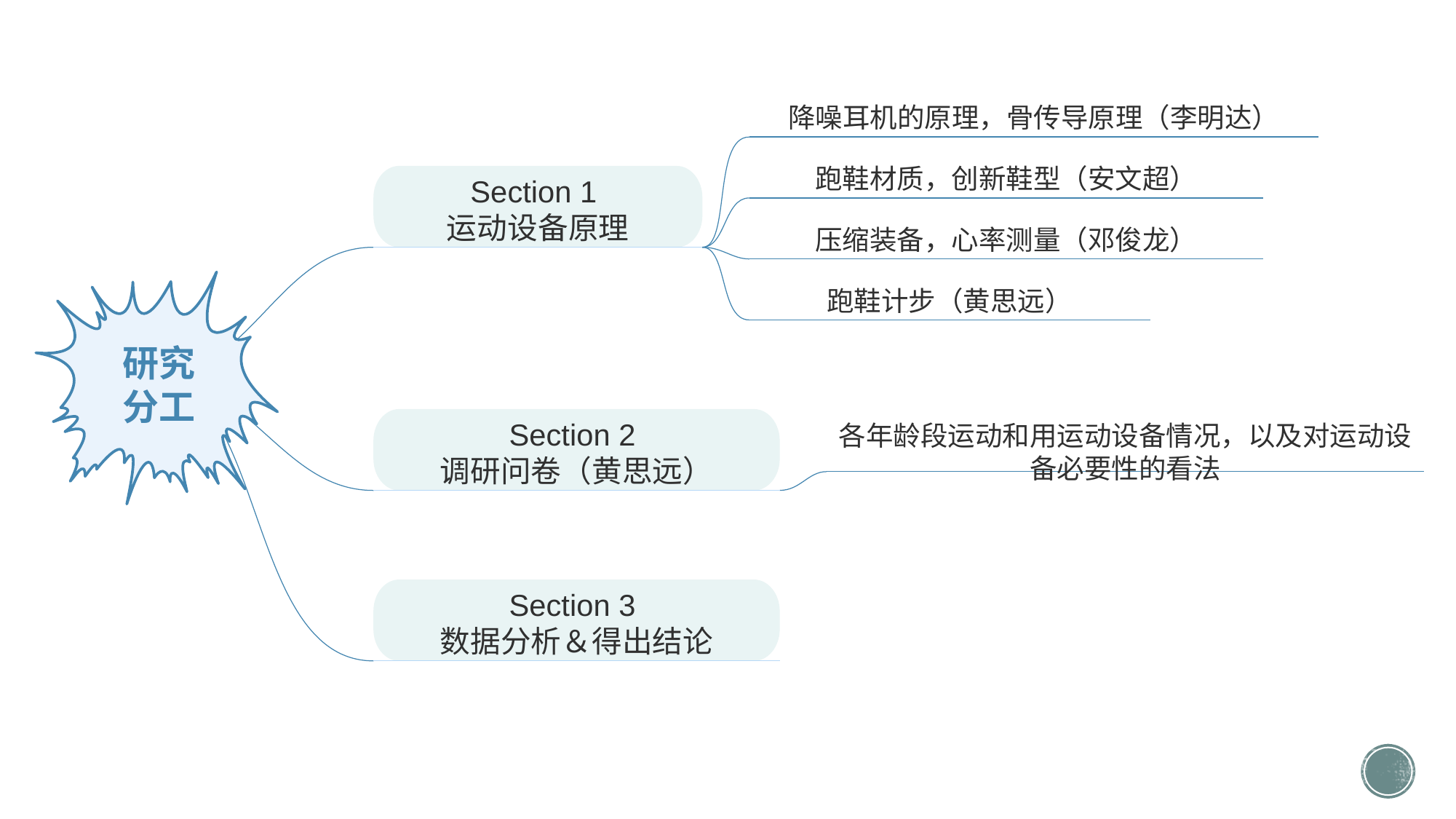

降噪耳机的原理，骨传导原理（李明达）
跑鞋材质，创新鞋型（安文超）
Section 1
运动设备原理

压缩装备，心率测量（邓俊龙）

研究
分工
跑鞋计步（黄思远）

Section 2
调研问卷（黄思远）
各年龄段运动和用运动设备情况，以及对运动设备必要性的看法

Section 3
数据分析＆得出结论